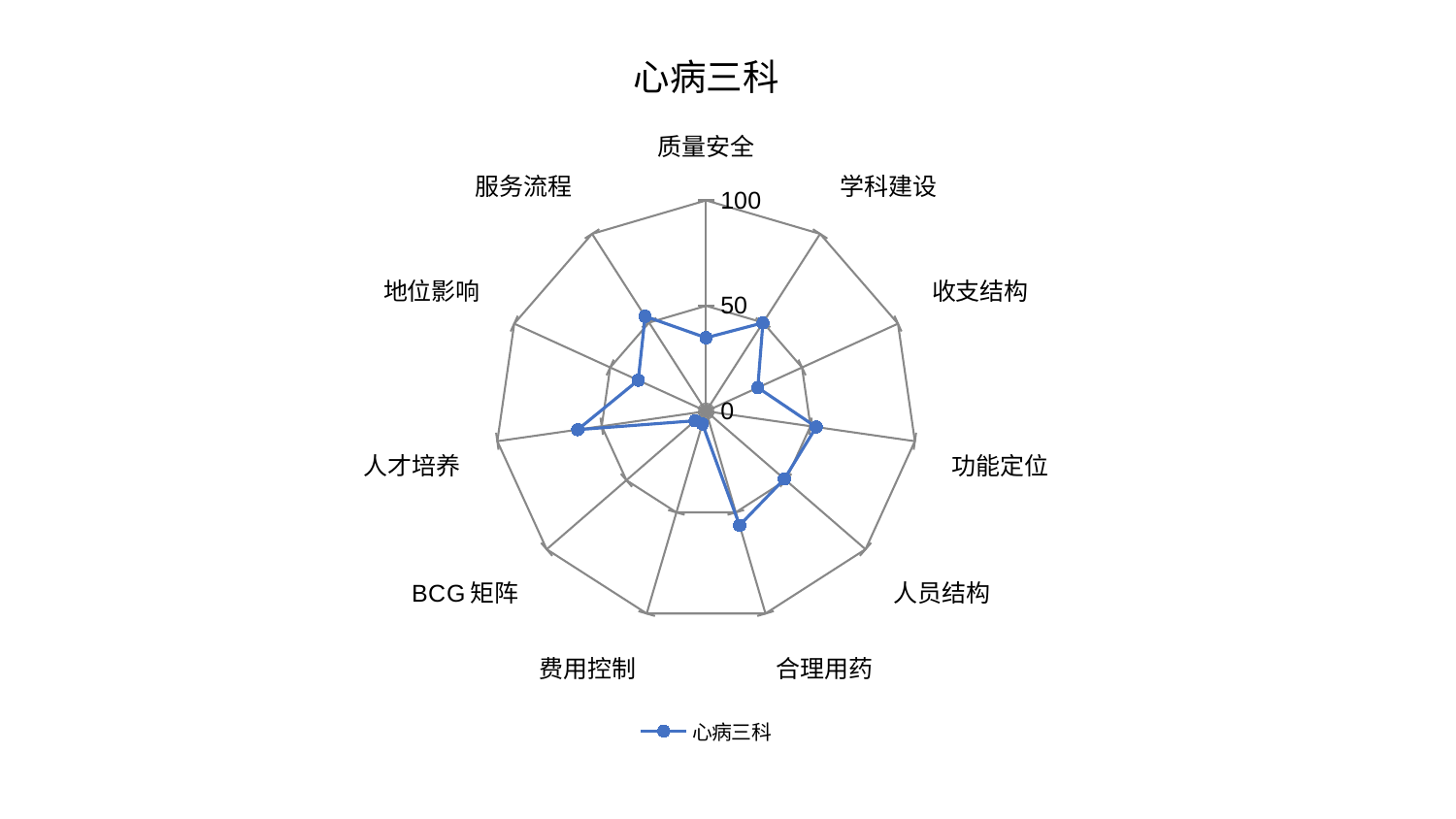

### Chart: 心病三科

| Category | 心病三科 |
|---|---|
| 质量安全 | 34.85918962611525 |
| 学科建设 | 49.82149981019187 |
| 收支结构 | 26.954533351166234 |
| 功能定位 | 52.746818701199786 |
| 人员结构 | 49.083147069891346 |
| 合理用药 | 56.40515940891871 |
| 费用控制 | 6.262940128053276 |
| BCG矩阵 | 6.924560122575553 |
| 人才培养 | 61.50768573645549 |
| 地位影响 | 35.38973023175233 |
| 服务流程 | 53.526496895054585 |
164